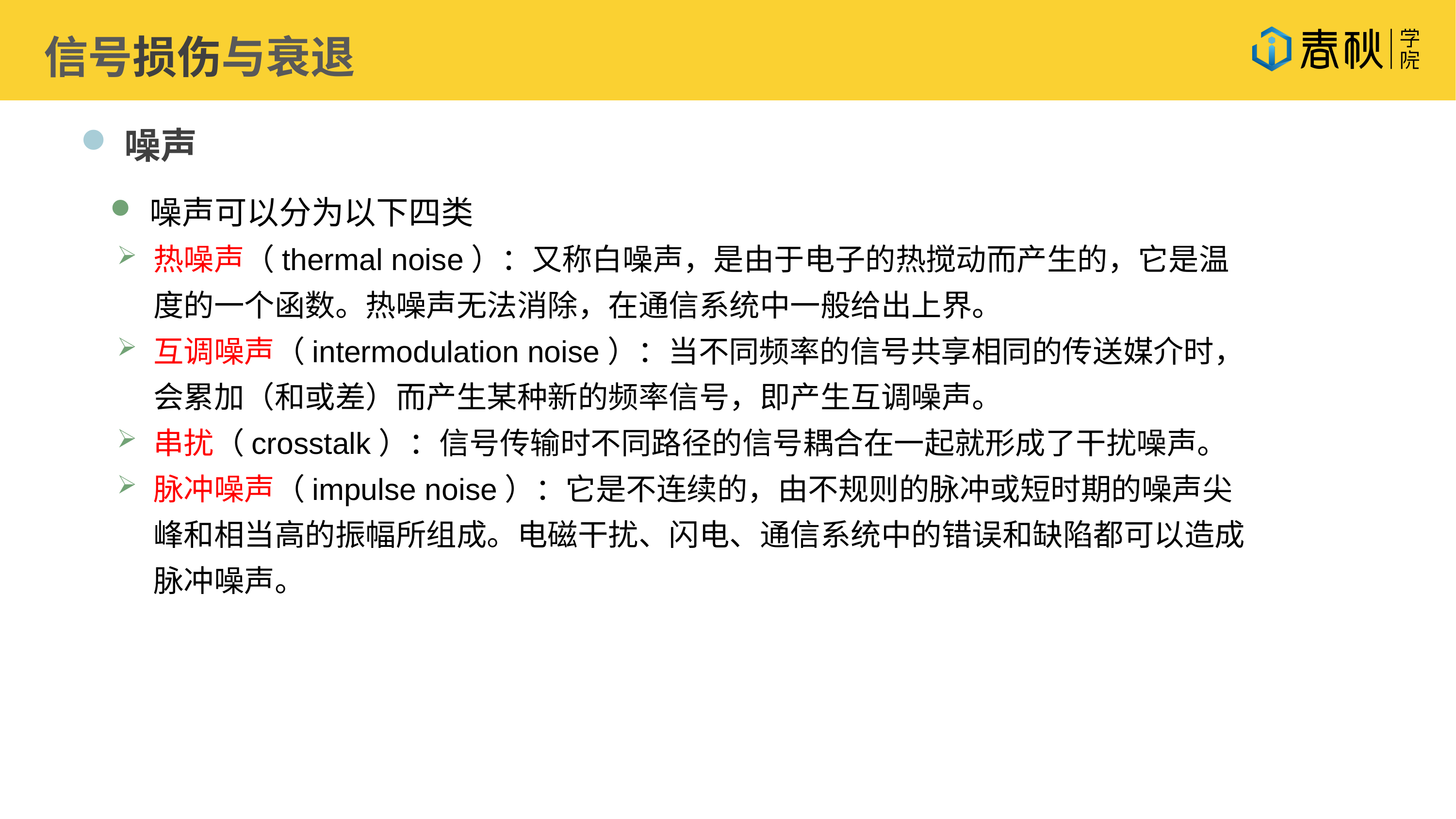

信号损伤与衰退
噪声
噪声可以分为以下四类
热噪声（thermal noise）：又称白噪声，是由于电子的热搅动而产生的，它是温度的一个函数。热噪声无法消除，在通信系统中一般给出上界。
互调噪声（intermodulation noise）：当不同频率的信号共享相同的传送媒介时，会累加（和或差）而产生某种新的频率信号，即产生互调噪声。
串扰（crosstalk）：信号传输时不同路径的信号耦合在一起就形成了干扰噪声。
脉冲噪声（impulse noise）：它是不连续的，由不规则的脉冲或短时期的噪声尖峰和相当高的振幅所组成。电磁干扰、闪电、通信系统中的错误和缺陷都可以造成脉冲噪声。